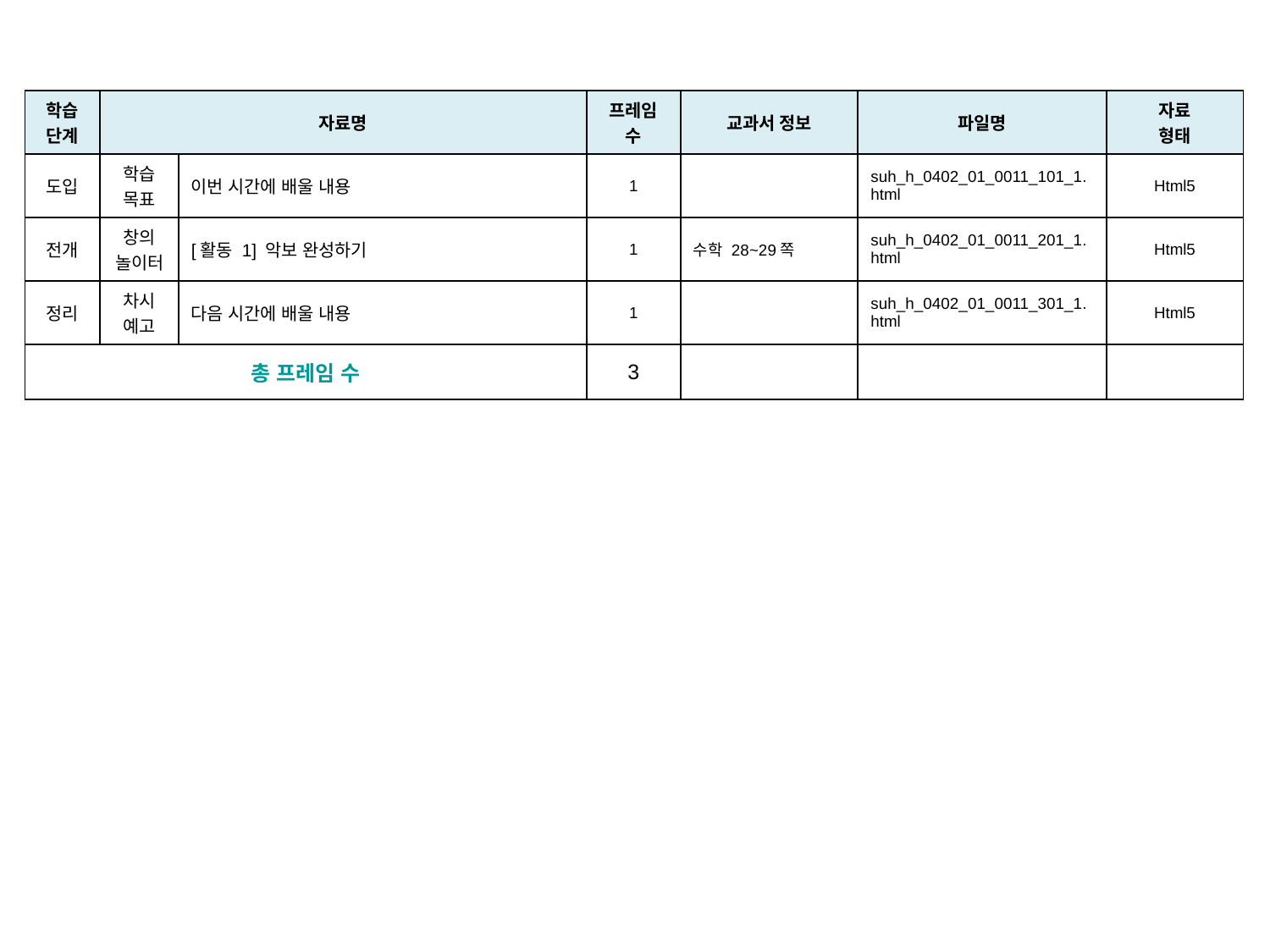

| 학습 단계 | 자료명 |  | 프레임 수 | 교과서 정보 | 파일명 | 자료 형태 |
| --- | --- | --- | --- | --- | --- | --- |
| 도입 | 학습 목표 | 이번 시간에 배울 내용 | 1 |  | suh\_h\_0402\_01\_0011\_101\_1.html | Html5 |
| 전개 | 창의 놀이터 | [활동 1] 악보 완성하기 | 1 | 수학 28~29쪽 | suh\_h\_0402\_01\_0011\_201\_1.html | Html5 |
| 정리 | 차시 예고 | 다음 시간에 배울 내용 | 1 |  | suh\_h\_0402\_01\_0011\_301\_1.html | Html5 |
| 총 프레임 수 |  |  | 3 |  |  |  |